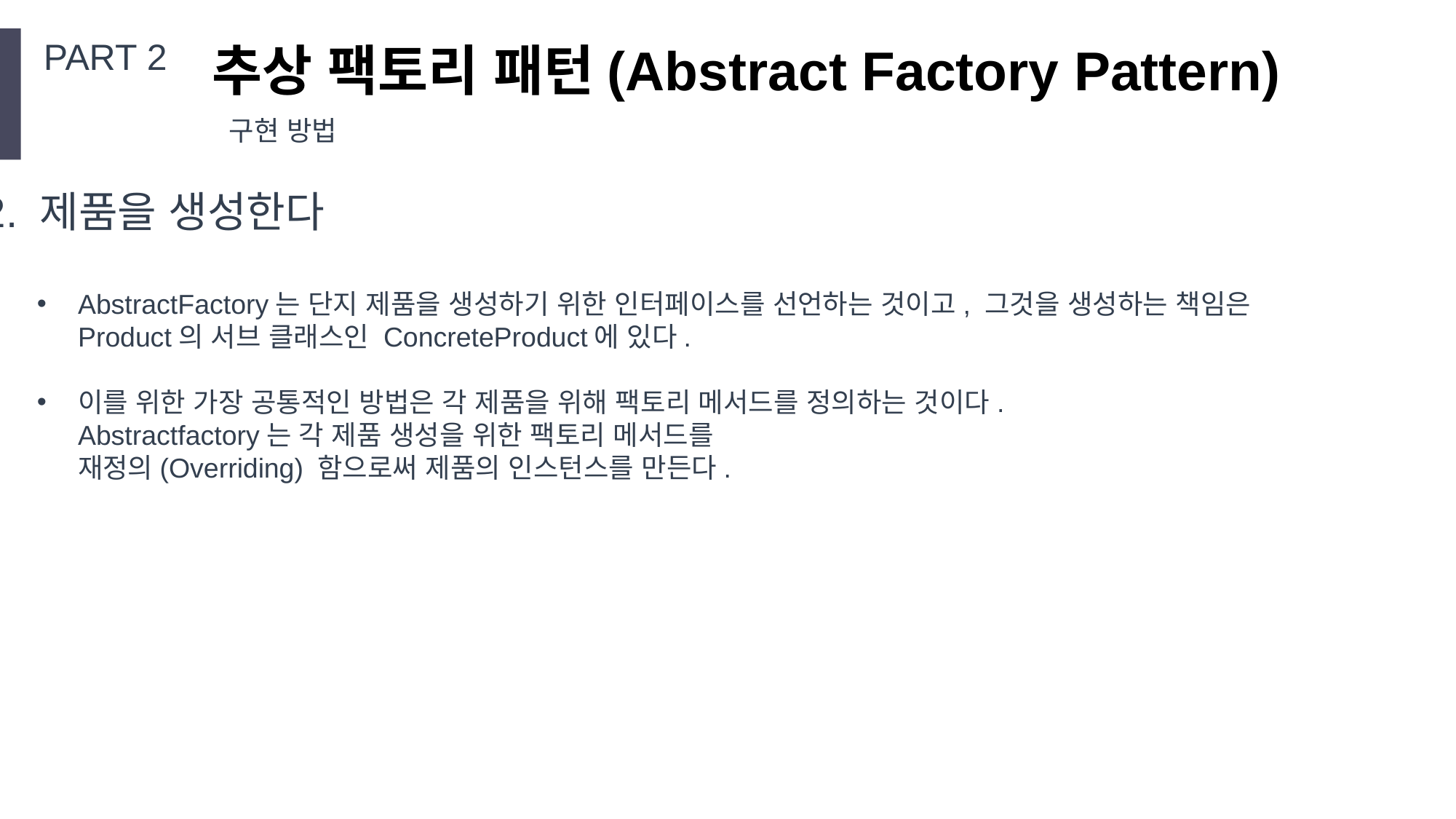

PART 2
추상 팩토리 패턴(Abstract Factory Pattern)
구현 방법
2. 제품을 생성한다

AbstractFactory는 단지 제품을 생성하기 위한 인터페이스를 선언하는 것이고, 그것을 생성하는 책임은
Product의 서브 클래스인 ConcreteProduct에 있다.

이를 위한 가장 공통적인 방법은 각 제품을 위해 팩토리 메서드를 정의하는 것이다.
Abstractfactory는 각 제품 생성을 위한 팩토리 메서드를
재정의(Overriding) 함으로써 제품의 인스턴스를 만든다.